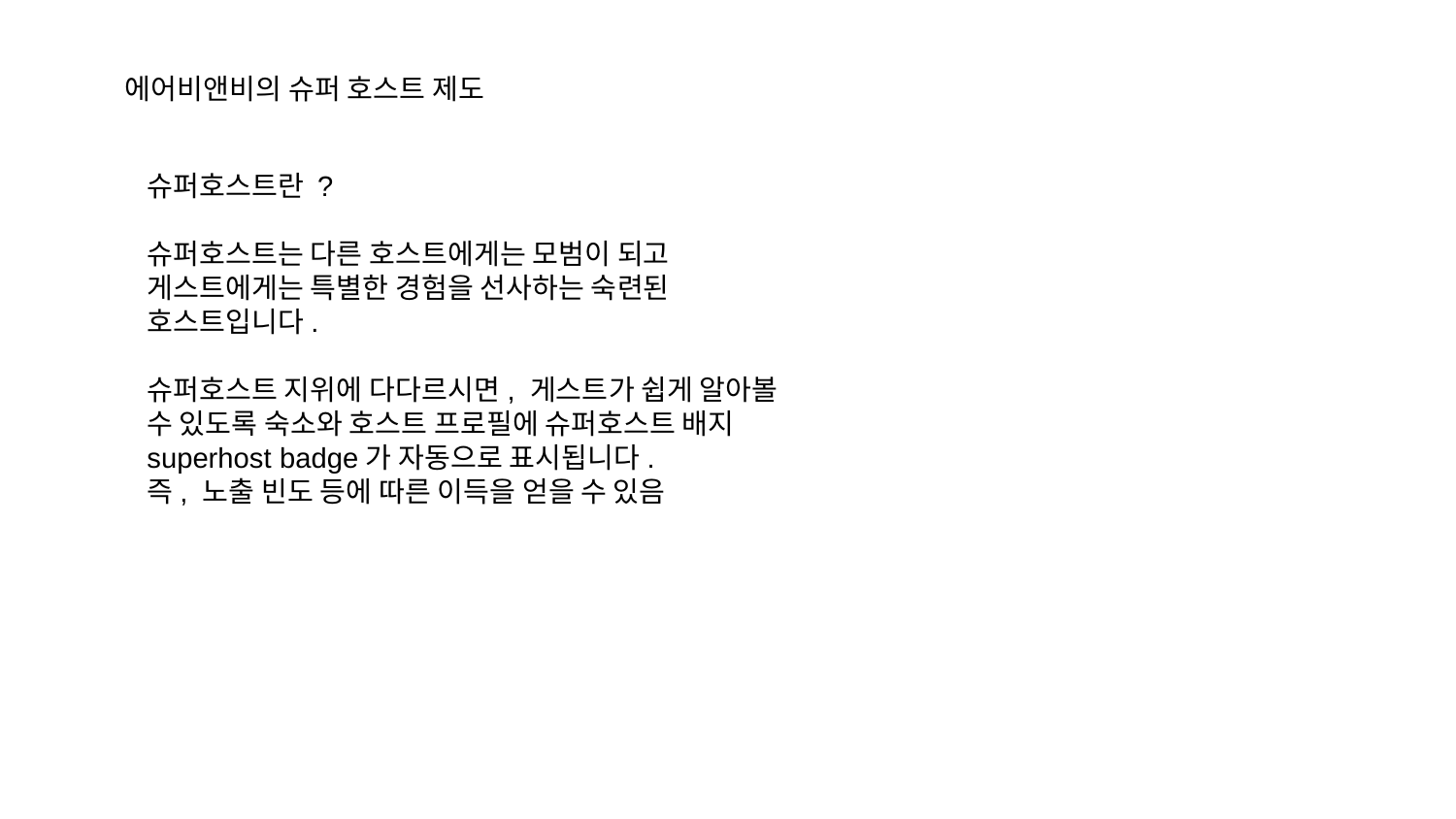

에어비앤비의 슈퍼 호스트 제도
슈퍼호스트란 ?

슈퍼호스트는 다른 호스트에게는 모범이 되고 게스트에게는 특별한 경험을 선사하는 숙련된 호스트입니다.

슈퍼호스트 지위에 다다르시면, 게스트가 쉽게 알아볼 수 있도록 숙소와 호스트 프로필에 슈퍼호스트 배지superhost badge가 자동으로 표시됩니다.
즉, 노출 빈도 등에 따른 이득을 얻을 수 있음